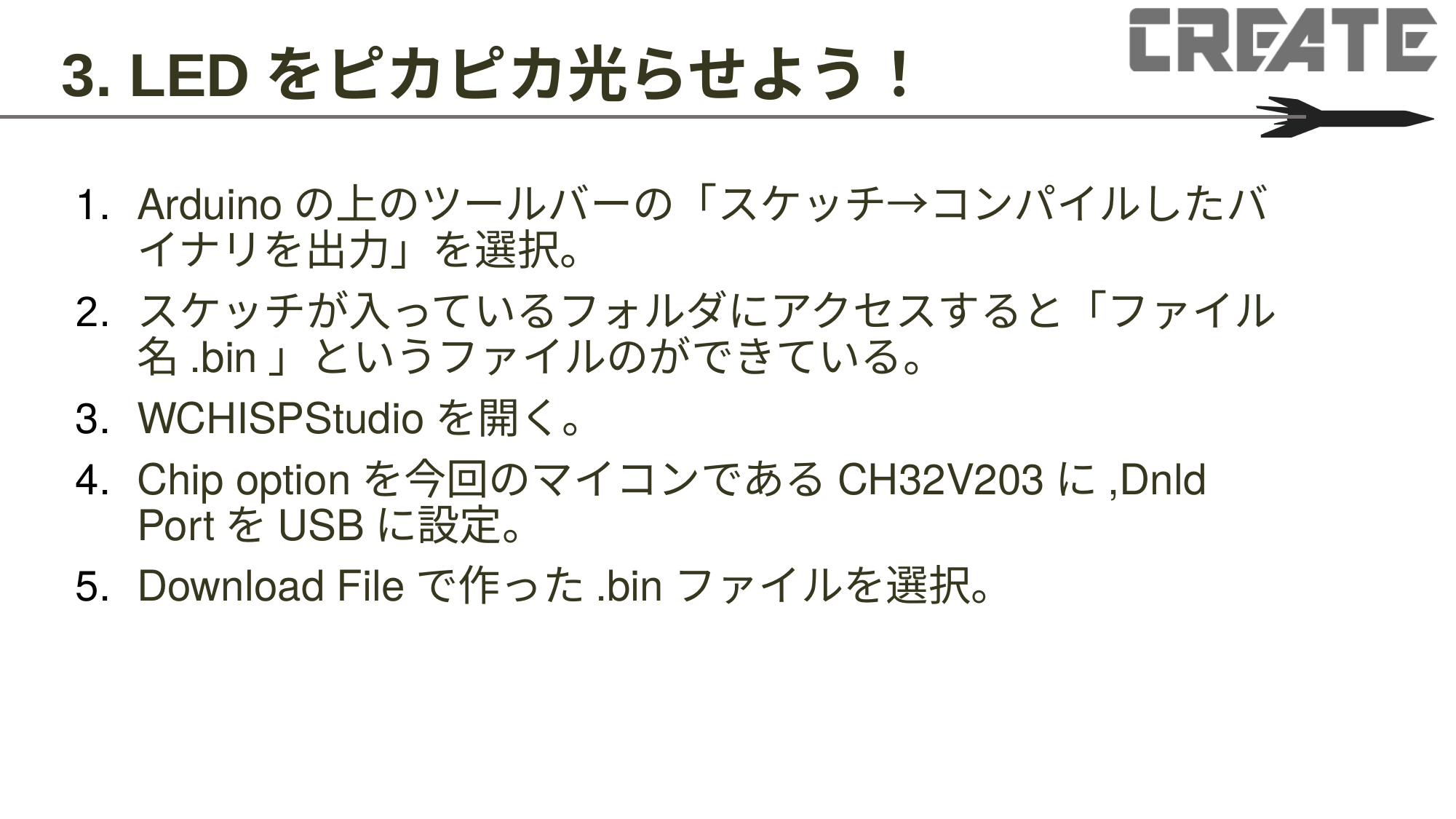

# 3. LEDをピカピカ光らせよう！
Arduinoの上のツールバーの「スケッチ→コンパイルしたバイナリを出力」を選択。
スケッチが入っているフォルダにアクセスすると「ファイル名.bin」というファイルのができている。
WCHISPStudioを開く。
Chip optionを今回のマイコンであるCH32V203に,Dnld PortをUSBに設定。
Download Fileで作った.binファイルを選択。